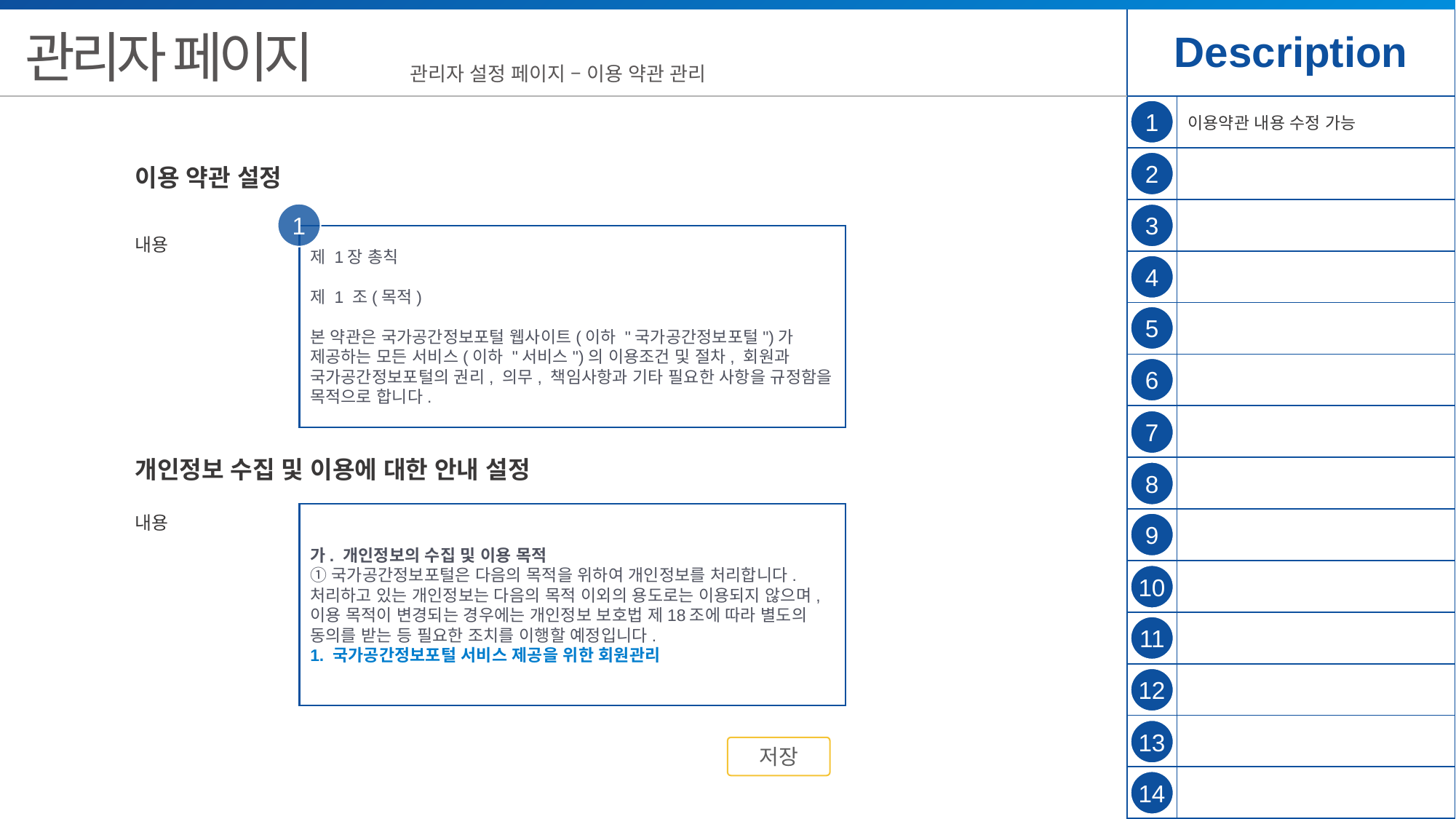

| Description |  |
| --- | --- |
|  | 이용약관 내용 수정 가능 |
|  |  |
|  |  |
|  |  |
|  |  |
|  |  |
|  |  |
|  |  |
|  |  |
|  |  |
|  |  |
|  |  |
|  |  |
|  |  |
관리자 페이지
관리자 설정 페이지 – 이용 약관 관리
1
2
이용 약관 설정
1
3
제 1장 총칙
제 1 조(목적)
본 약관은 국가공간정보포털 웹사이트(이하 "국가공간정보포털")가 제공하는 모든 서비스(이하 "서비스")의 이용조건 및 절차, 회원과 국가공간정보포털의 권리, 의무, 책임사항과 기타 필요한 사항을 규정함을 목적으로 합니다.
내용
4
5
6
7
개인정보 수집 및 이용에 대한 안내 설정
8
가. 개인정보의 수집 및 이용 목적
① 국가공간정보포털은 다음의 목적을 위하여 개인정보를 처리합니다. 처리하고 있는 개인정보는 다음의 목적 이외의 용도로는 이용되지 않으며, 이용 목적이 변경되는 경우에는 개인정보 보호법 제18조에 따라 별도의 동의를 받는 등 필요한 조치를 이행할 예정입니다.
1. 국가공간정보포털 서비스 제공을 위한 회원관리
내용
9
10
11
12
13
저장
14